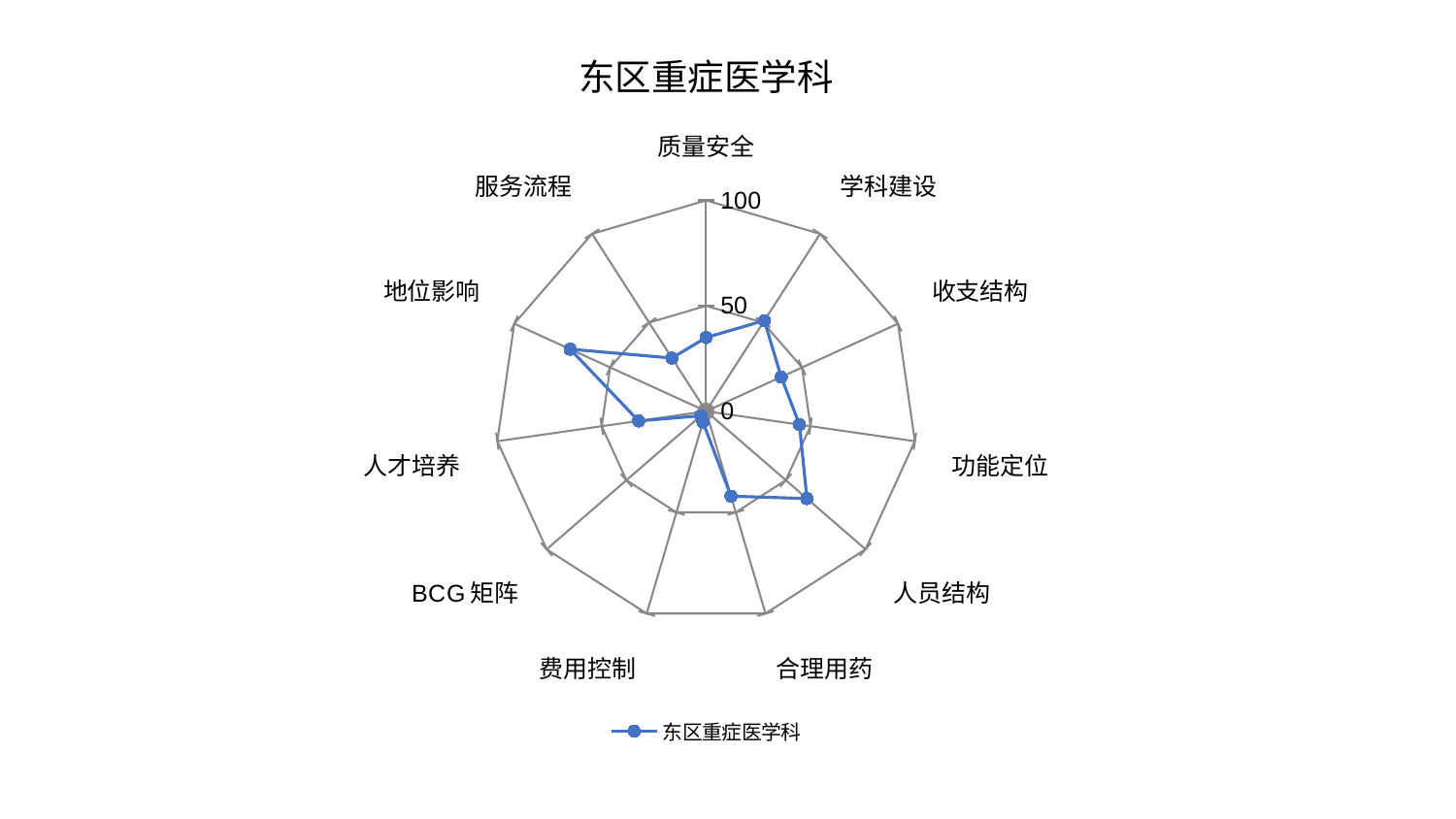

### Chart: 东区重症医学科

| Category | 东区重症医学科 |
|---|---|
| 质量安全 | 34.96938605359185 |
| 学科建设 | 51.10564501708773 |
| 收支结构 | 39.141001904058534 |
| 功能定位 | 44.726392401420945 |
| 人员结构 | 63.2538252690333 |
| 合理用药 | 41.99601890652639 |
| 费用控制 | 5.336927220096772 |
| BCG矩阵 | 3.307822377107134 |
| 人才培养 | 32.32437271774 |
| 地位影响 | 70.87423402850087 |
| 服务流程 | 30.001945145775107 |
124